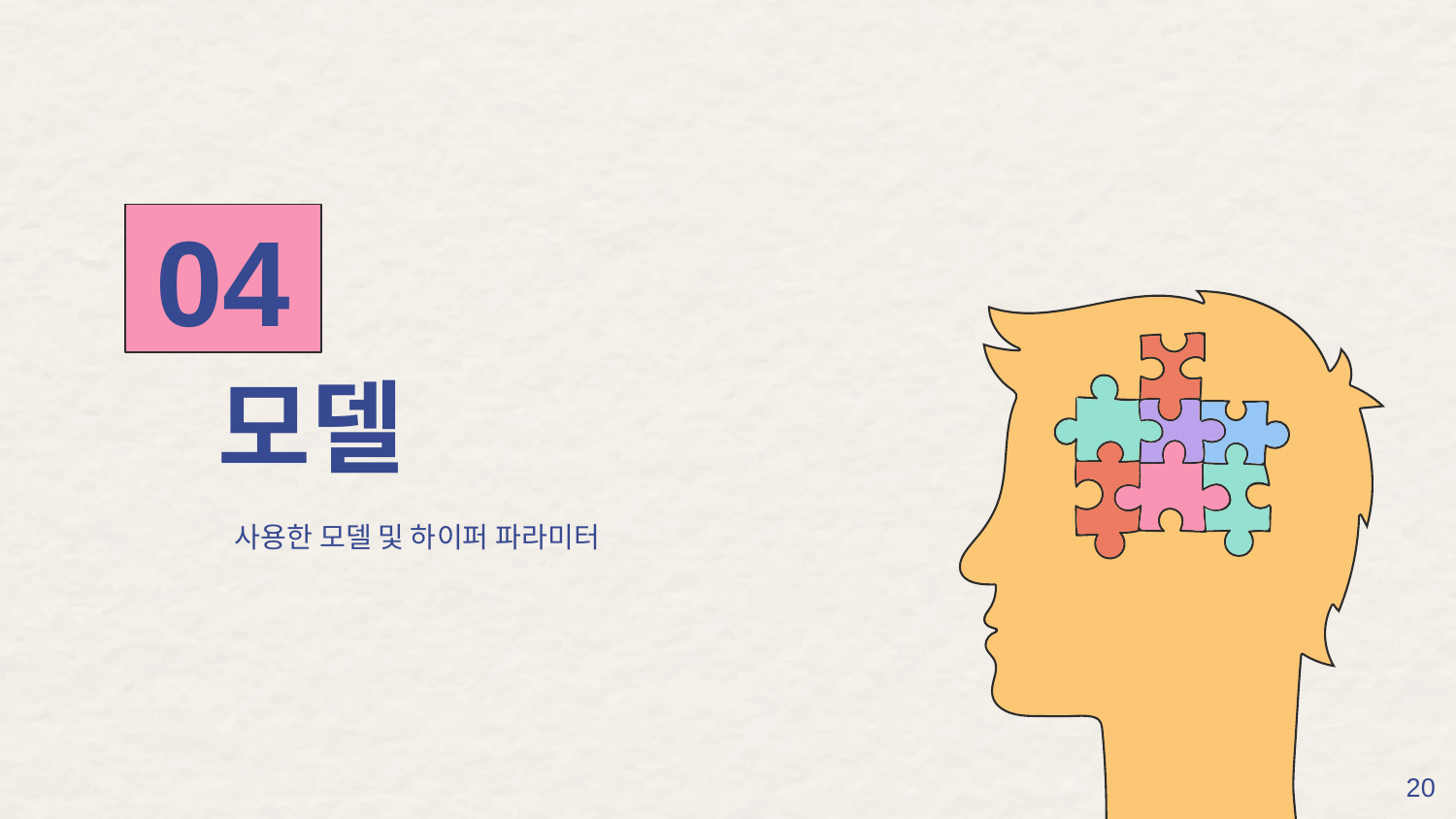

04

# 모델
사용한 모델 및 하이퍼 파라미터

20